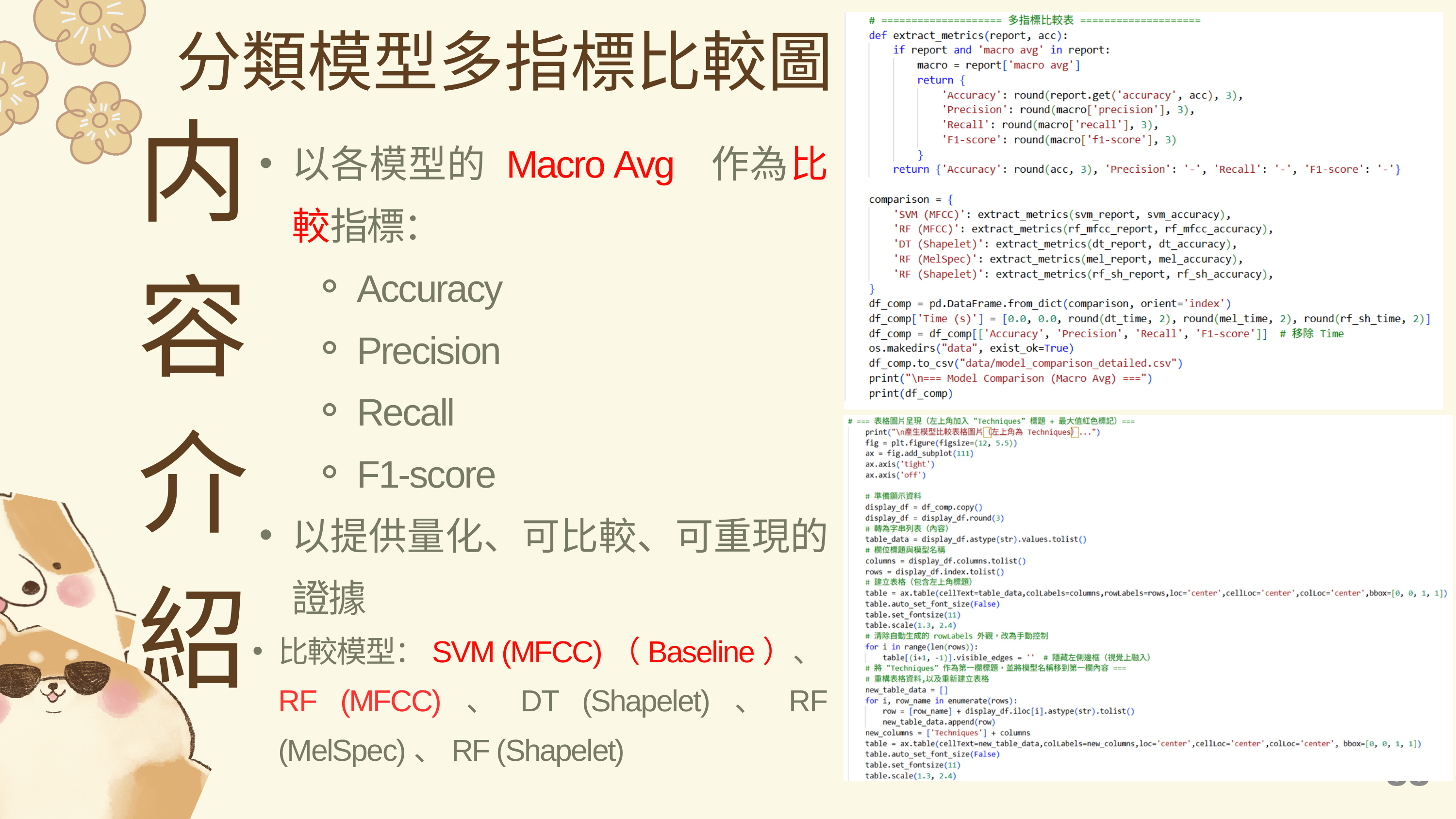

分類模型多指標比較圖

内容介紹
以各模型的 Macro Avg  作為比較指標：
Accuracy
Precision
Recall
F1-score
以提供量化、可比較、可重現的證據
比較模型：SVM (MFCC)（Baseline）、RF (MFCC)、DT (Shapelet)、RF (MelSpec)、RF (Shapelet)

33